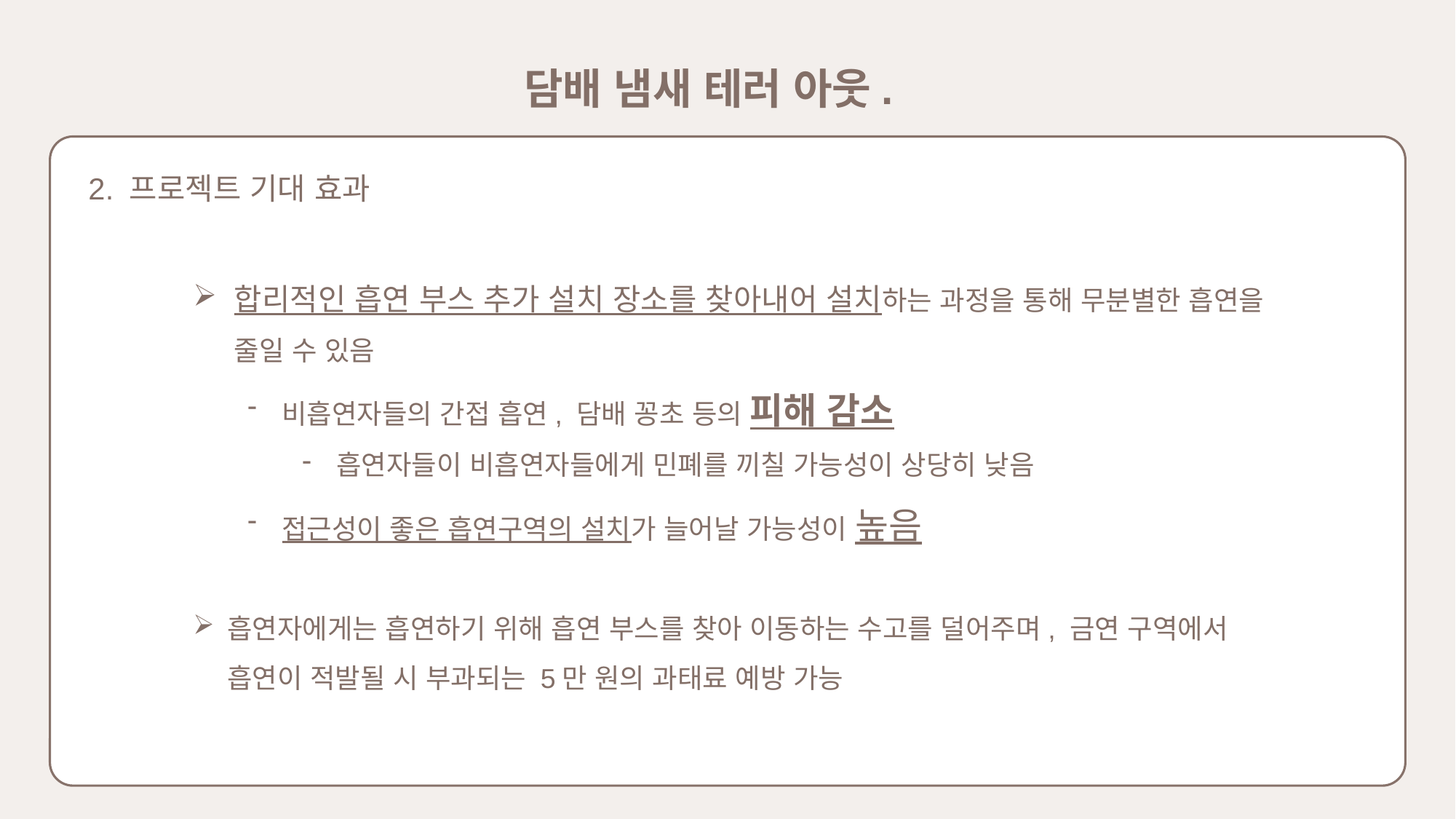

담배 냄새 테러 아웃.

2. 프로젝트 기대 효과
합리적인 흡연 부스 추가 설치 장소를 찾아내어 설치하는 과정을 통해 무분별한 흡연을 줄일 수 있음
비흡연자들의 간접 흡연, 담배 꽁초 등의 피해 감소
흡연자들이 비흡연자들에게 민폐를 끼칠 가능성이 상당히 낮음
접근성이 좋은 흡연구역의 설치가 늘어날 가능성이 높음

흡연자에게는 흡연하기 위해 흡연 부스를 찾아 이동하는 수고를 덜어주며, 금연 구역에서 흡연이 적발될 시 부과되는 5만 원의 과태료 예방 가능